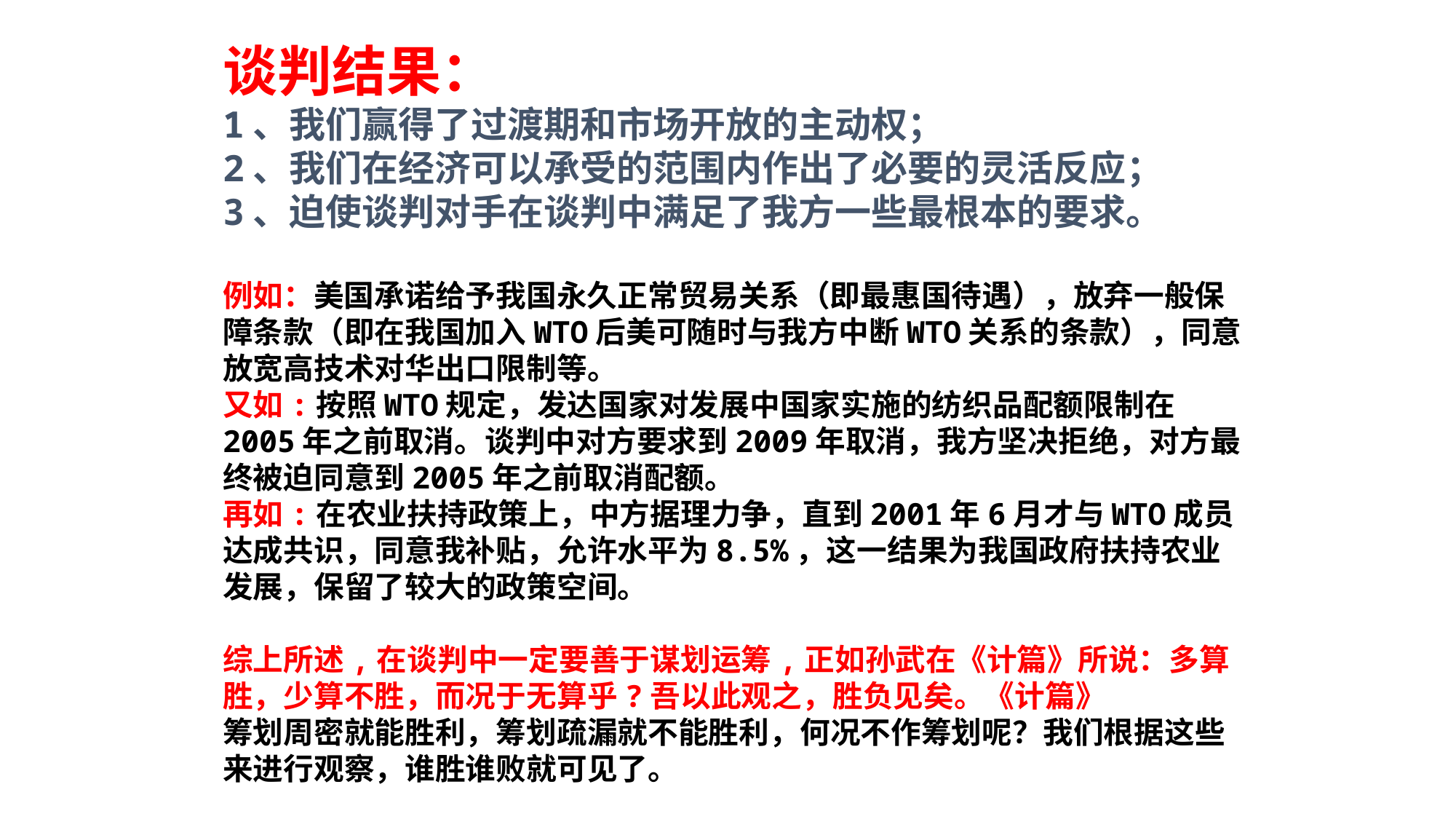

谈判结果：
1、我们赢得了过渡期和市场开放的主动权；
2、我们在经济可以承受的范围内作出了必要的灵活反应；
3、迫使谈判对手在谈判中满足了我方一些最根本的要求。

例如：美国承诺给予我国永久正常贸易关系（即最惠国待遇），放弃一般保障条款（即在我国加入WTO后美可随时与我方中断WTO关系的条款），同意放宽高技术对华出口限制等。
又如:按照WTO规定，发达国家对发展中国家实施的纺织品配额限制在2005年之前取消。谈判中对方要求到2009年取消，我方坚决拒绝，对方最终被迫同意到2005年之前取消配额。
再如:在农业扶持政策上，中方据理力争，直到2001年6月才与WTO成员达成共识，同意我补贴，允许水平为8.5%，这一结果为我国政府扶持农业发展，保留了较大的政策空间。

综上所述,在谈判中一定要善于谋划运筹,正如孙武在《计篇》所说：多算胜，少算不胜，而况于无算乎?吾以此观之，胜负见矣。《计篇》
筹划周密就能胜利，筹划疏漏就不能胜利，何况不作筹划呢？我们根据这些来进行观察，谁胜谁败就可见了。